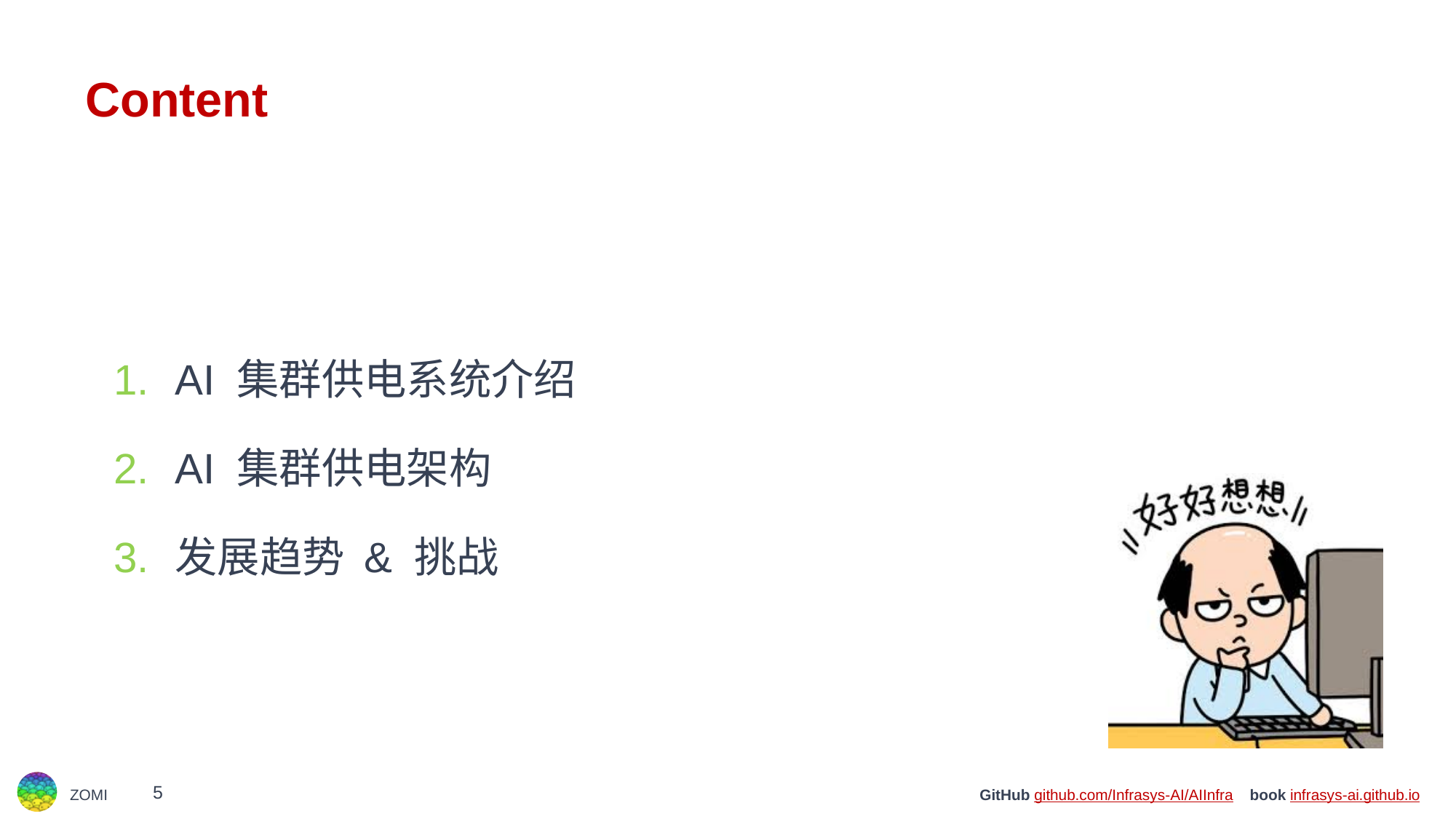

# Content
AI 集群供电系统介绍
AI 集群供电架构
发展趋势 & 挑战